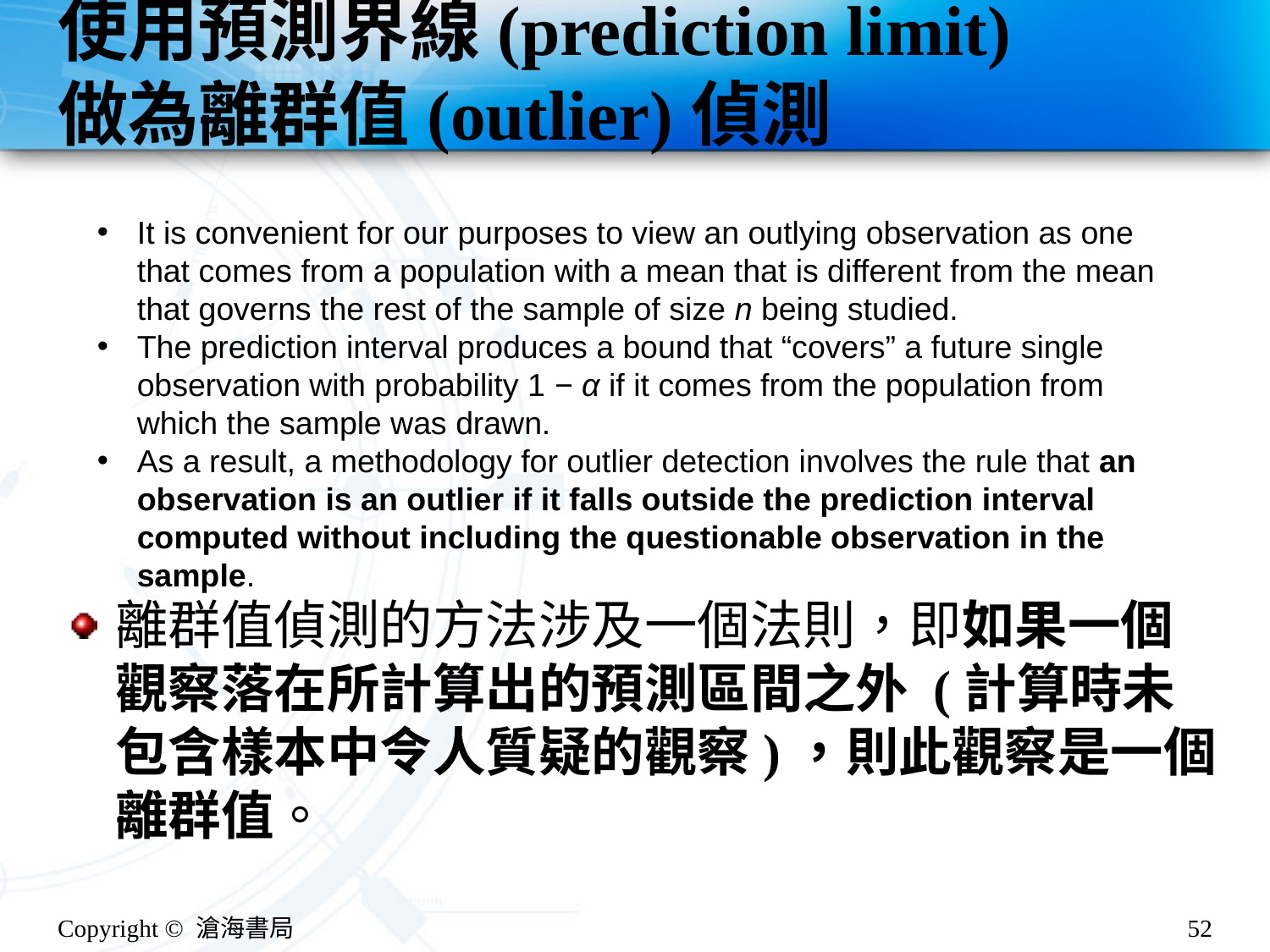

# 使用預測界線(prediction limit) 做為離群值(outlier)偵測
It is convenient for our purposes to view an outlying observation as one that comes from a population with a mean that is different from the mean that governs the rest of the sample of size n being studied.
The prediction interval produces a bound that “covers” a future single observation with probability 1 − α if it comes from the population from which the sample was drawn.
As a result, a methodology for outlier detection involves the rule that an observation is an outlier if it falls outside the prediction interval computed without including the questionable observation in the sample.
離群值偵測的方法涉及一個法則，即如果一個觀察落在所計算出的預測區間之外 (計算時未包含樣本中令人質疑的觀察)，則此觀察是一個離群值。
Copyright © 滄海書局
52